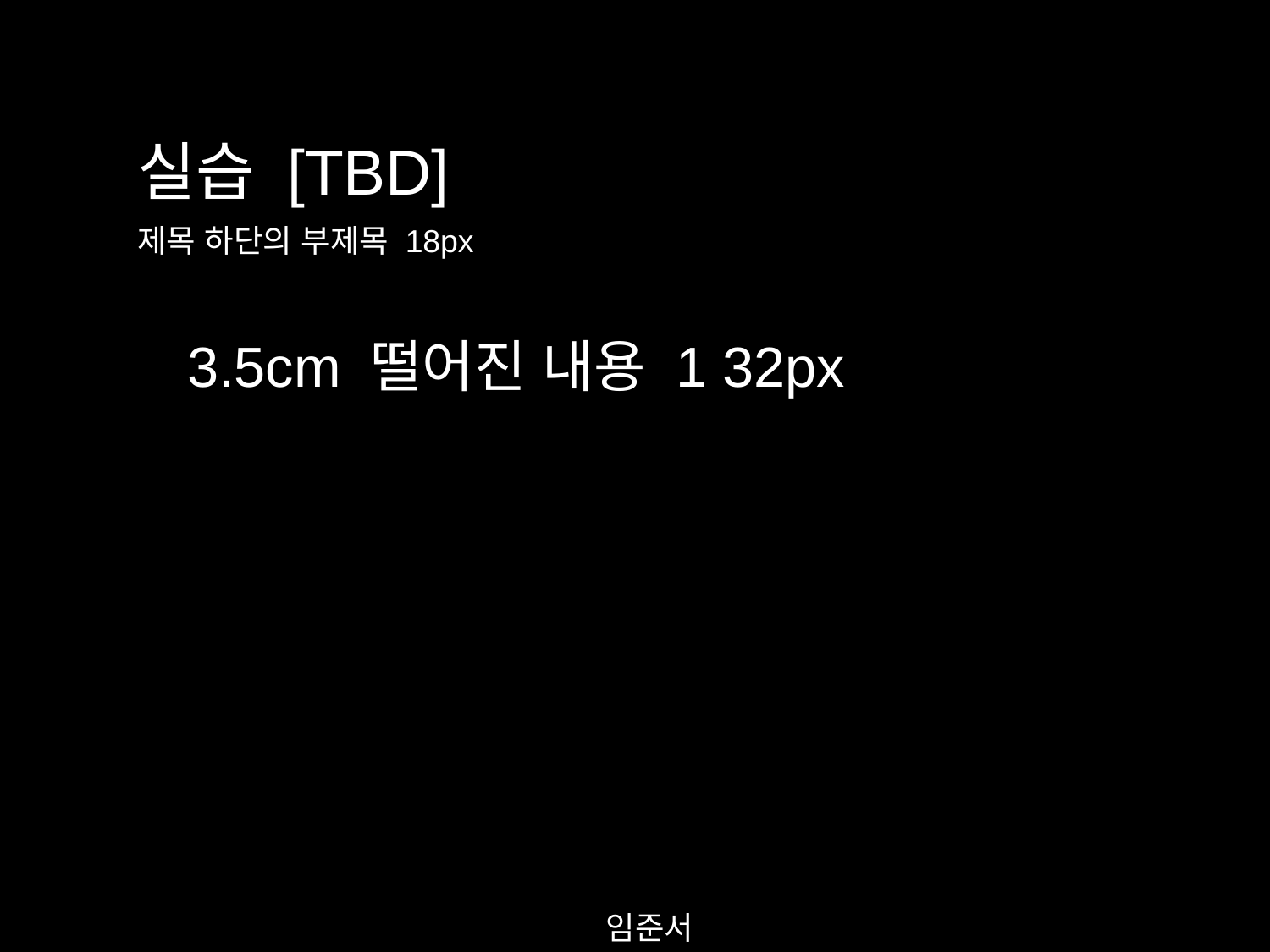

실습 [TBD]
제목 하단의 부제목 18px
3.5cm 떨어진 내용 1 32px

임준서